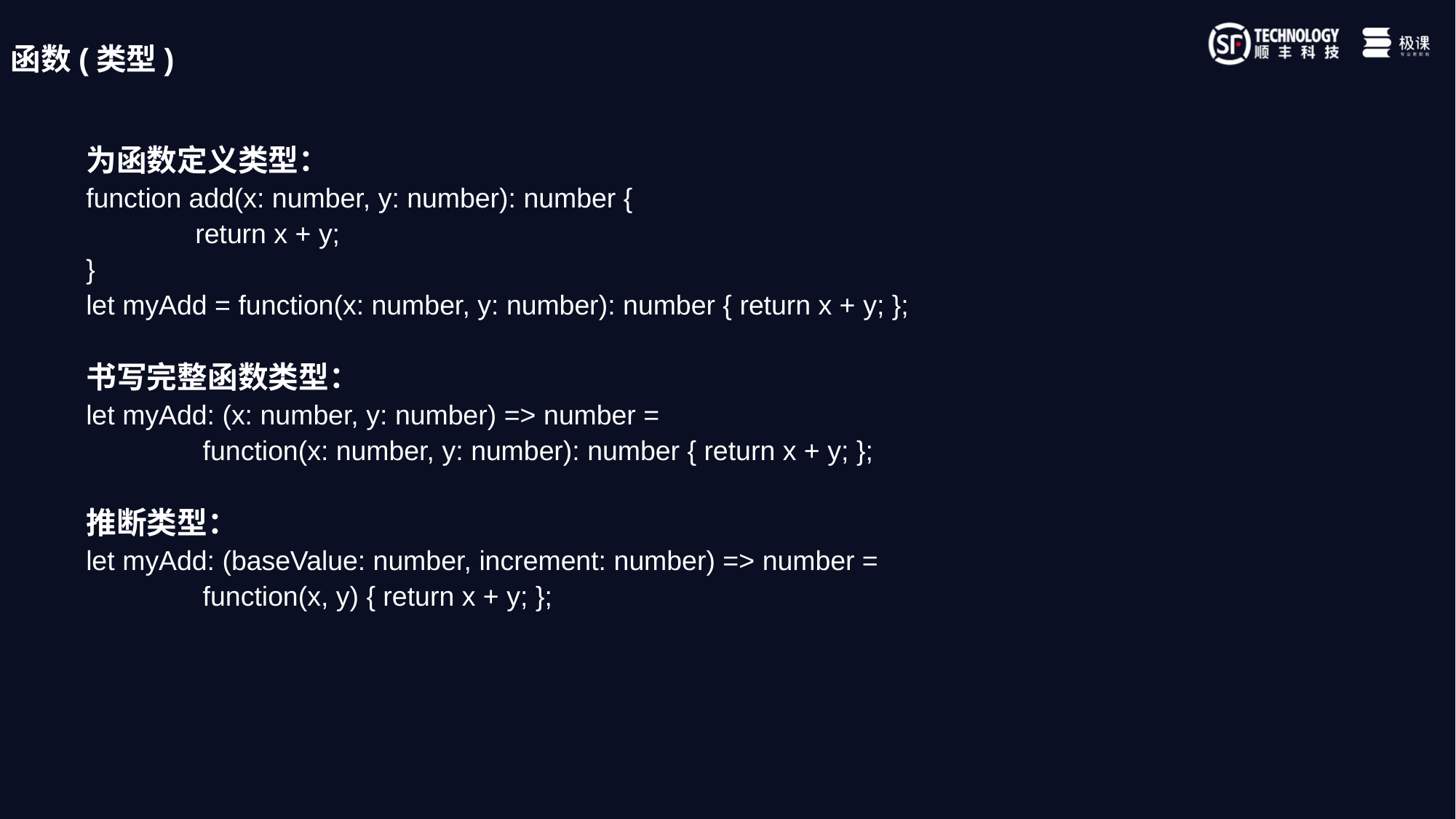

函数(类型)
为函数定义类型：
function add(x: number, y: number): number {
	return x + y;
}
let myAdd = function(x: number, y: number): number { return x + y; };
书写完整函数类型：
let myAdd: (x: number, y: number) => number =
	 function(x: number, y: number): number { return x + y; };
推断类型：
let myAdd: (baseValue: number, increment: number) => number =
	 function(x, y) { return x + y; };